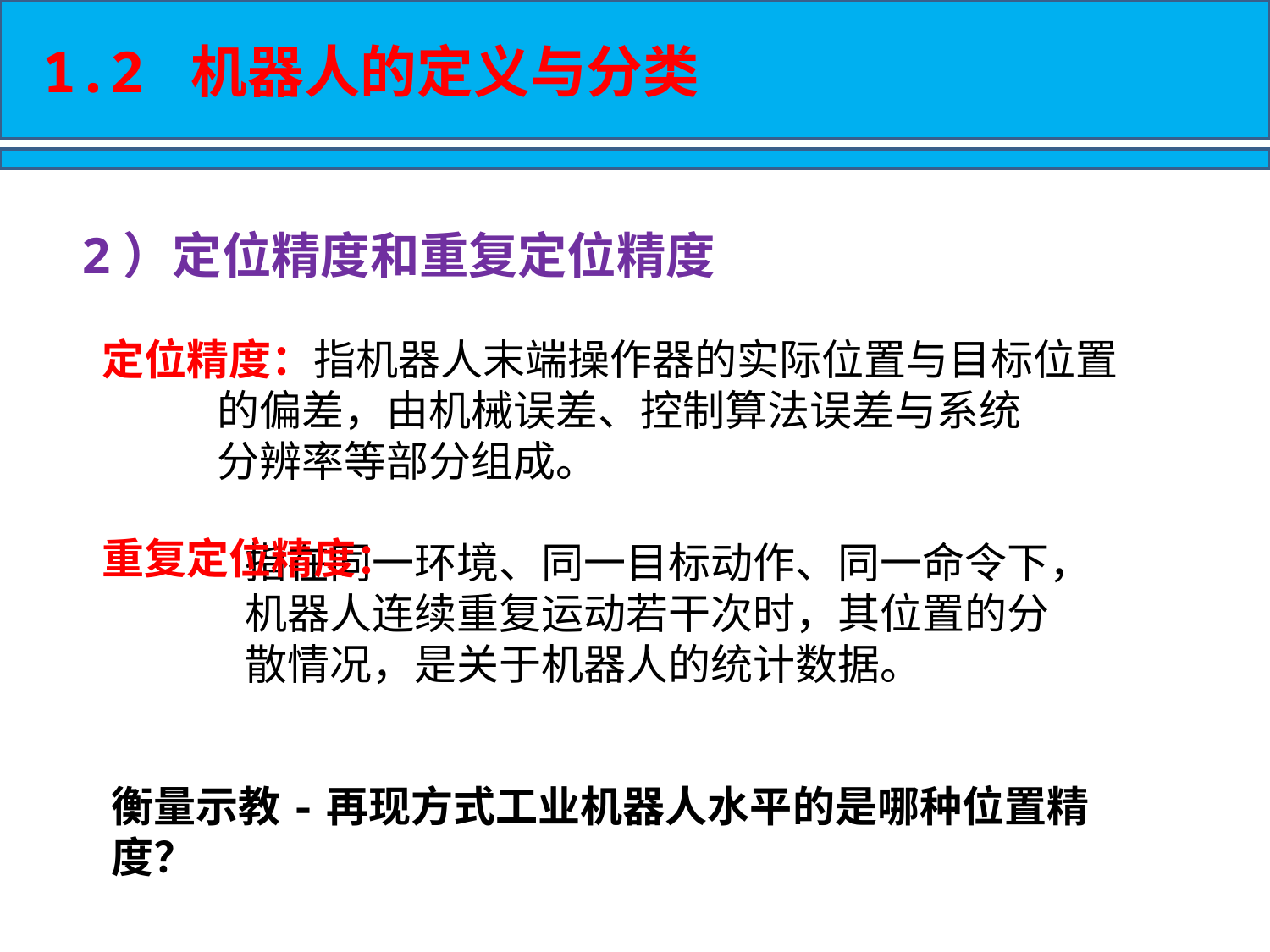

1.2 机器人的定义与分类

2）定位精度和重复定位精度
定位精度：指机器人末端操作器的实际位置与目标位置
           的偏差，由机械误差、控制算法误差与系统
           分辨率等部分组成。

              指在同一环境、同一目标动作、同一命令下，
              机器人连续重复运动若干次时，其位置的分
              散情况，是关于机器人的统计数据。

重复定位精度：
衡量示教-再现方式工业机器人水平的是哪种位置精度？